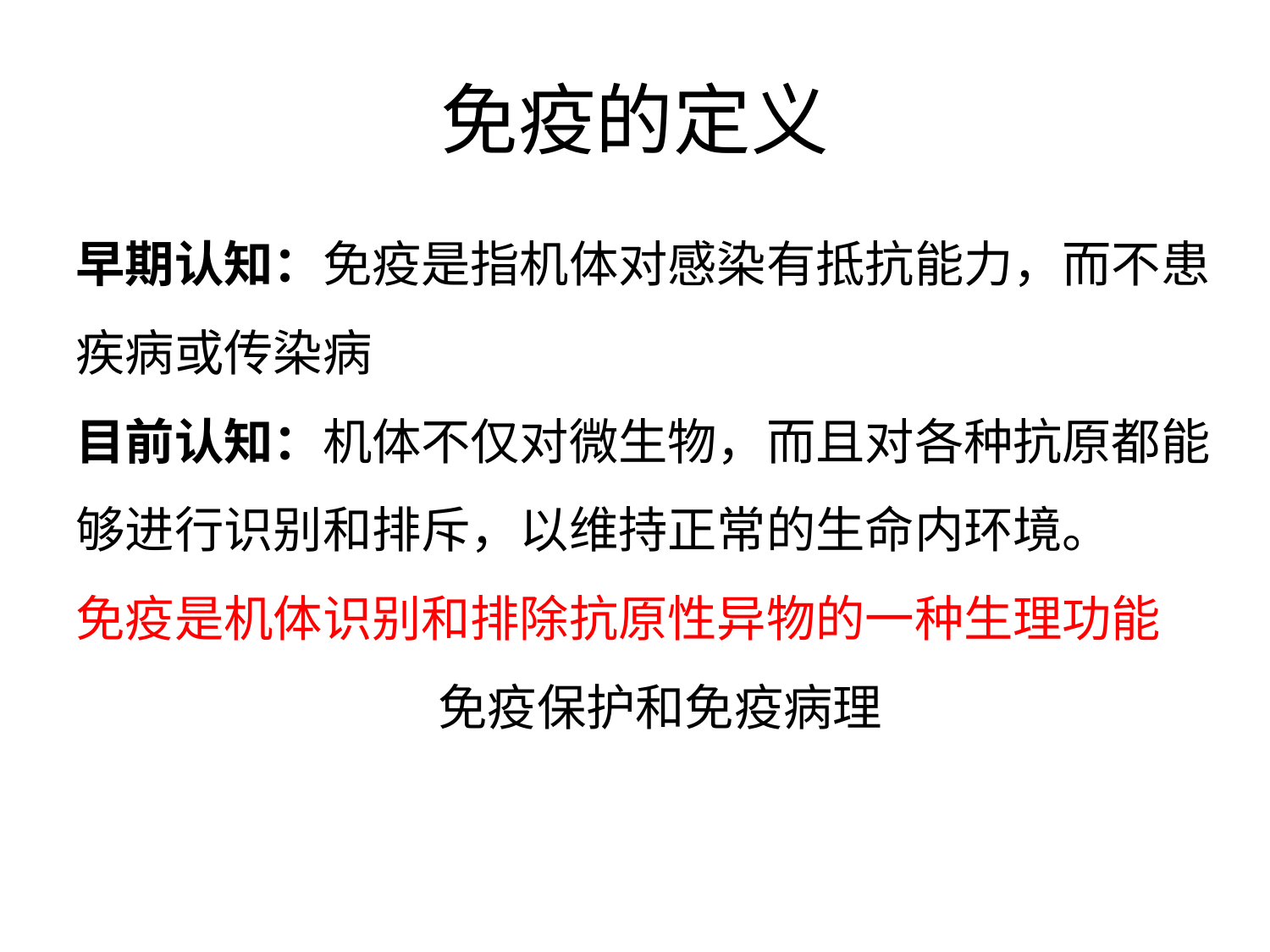

# 免疫的定义
早期认知：免疫是指机体对感染有抵抗能力，而不患疾病或传染病
目前认知：机体不仅对微生物，而且对各种抗原都能够进行识别和排斥，以维持正常的生命内环境。
免疫是机体识别和排除抗原性异物的一种生理功能
免疫保护和免疫病理